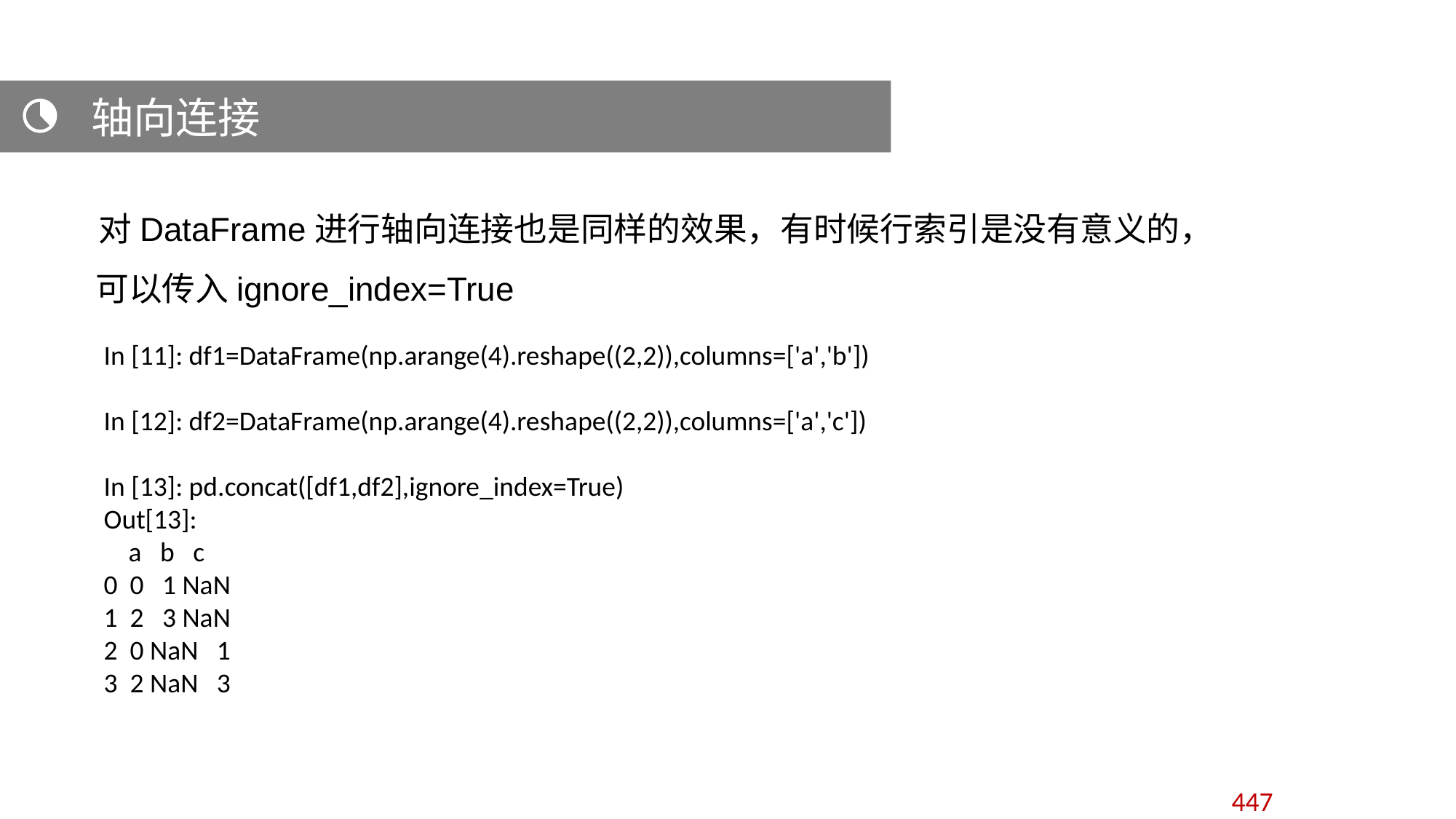

轴向连接

   对DataFrame进行轴向连接也是同样的效果，有时候行索引是没有意义的，可以传入ignore_index=True
In [11]: df1=DataFrame(np.arange(4).reshape((2,2)),columns=['a','b'])

In [12]: df2=DataFrame(np.arange(4).reshape((2,2)),columns=['a','c'])

In [13]: pd.concat([df1,df2],ignore_index=True)
Out[13]:
    a   b   c
0  0   1 NaN
1  2   3 NaN
2  0 NaN   1
3  2 NaN   3

447